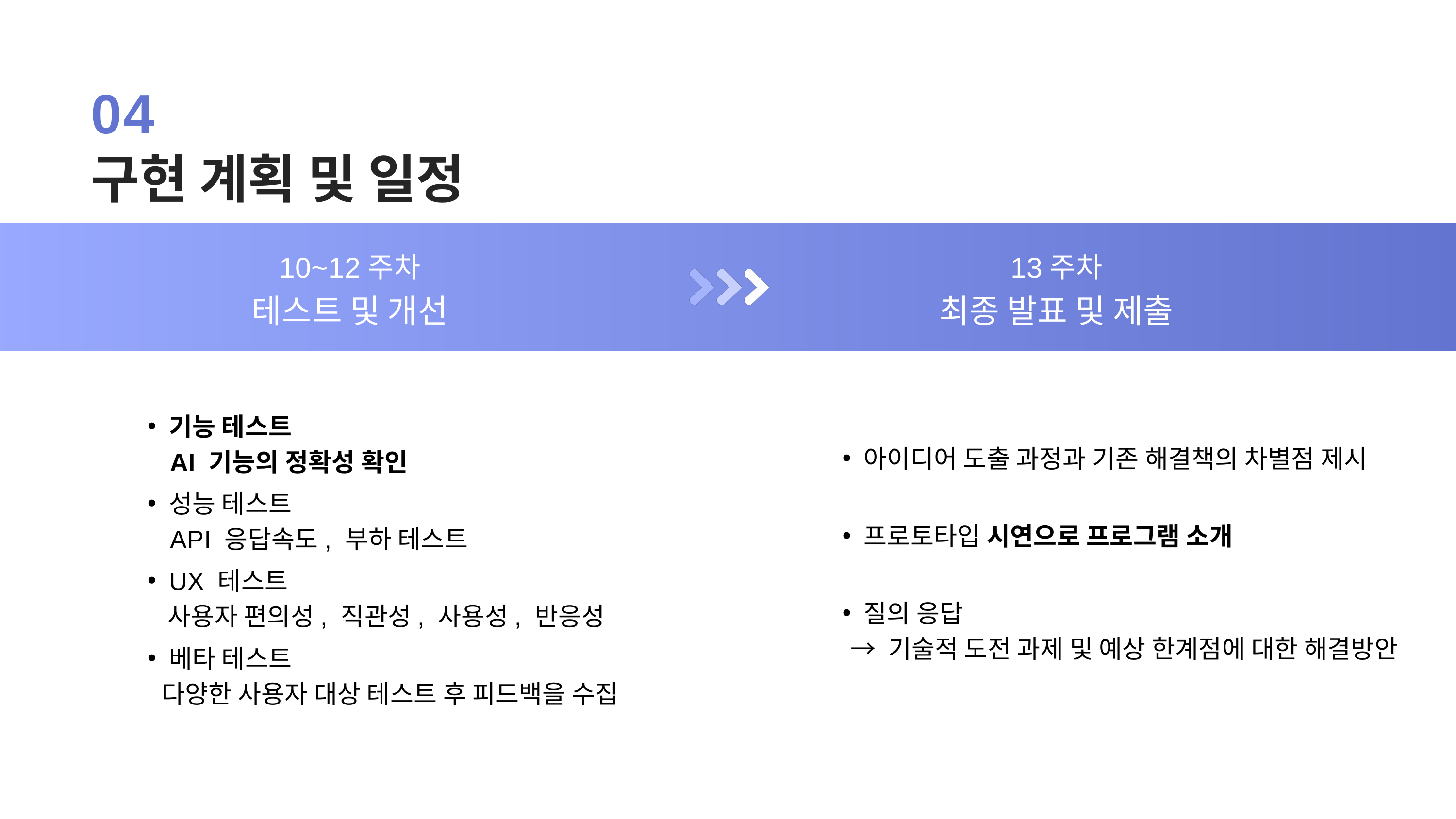

04
구현 계획 및 일정

10~12주차
테스트 및 개선
13주차
최종 발표 및 제출

기능 테스트
      AI 기능의 정확성 확인
아이디어 도출 과정과 기존 해결책의 차별점 제시
성능 테스트
      API 응답속도, 부하 테스트
프로토타입 시연으로 프로그램 소개
UX 테스트
      사용자 편의성, 직관성, 사용성, 반응성
질의 응답
     → 기술적 도전 과제 및 예상 한계점에 대한 해결방안
베타 테스트
     다양한 사용자 대상 테스트 후 피드백을 수집